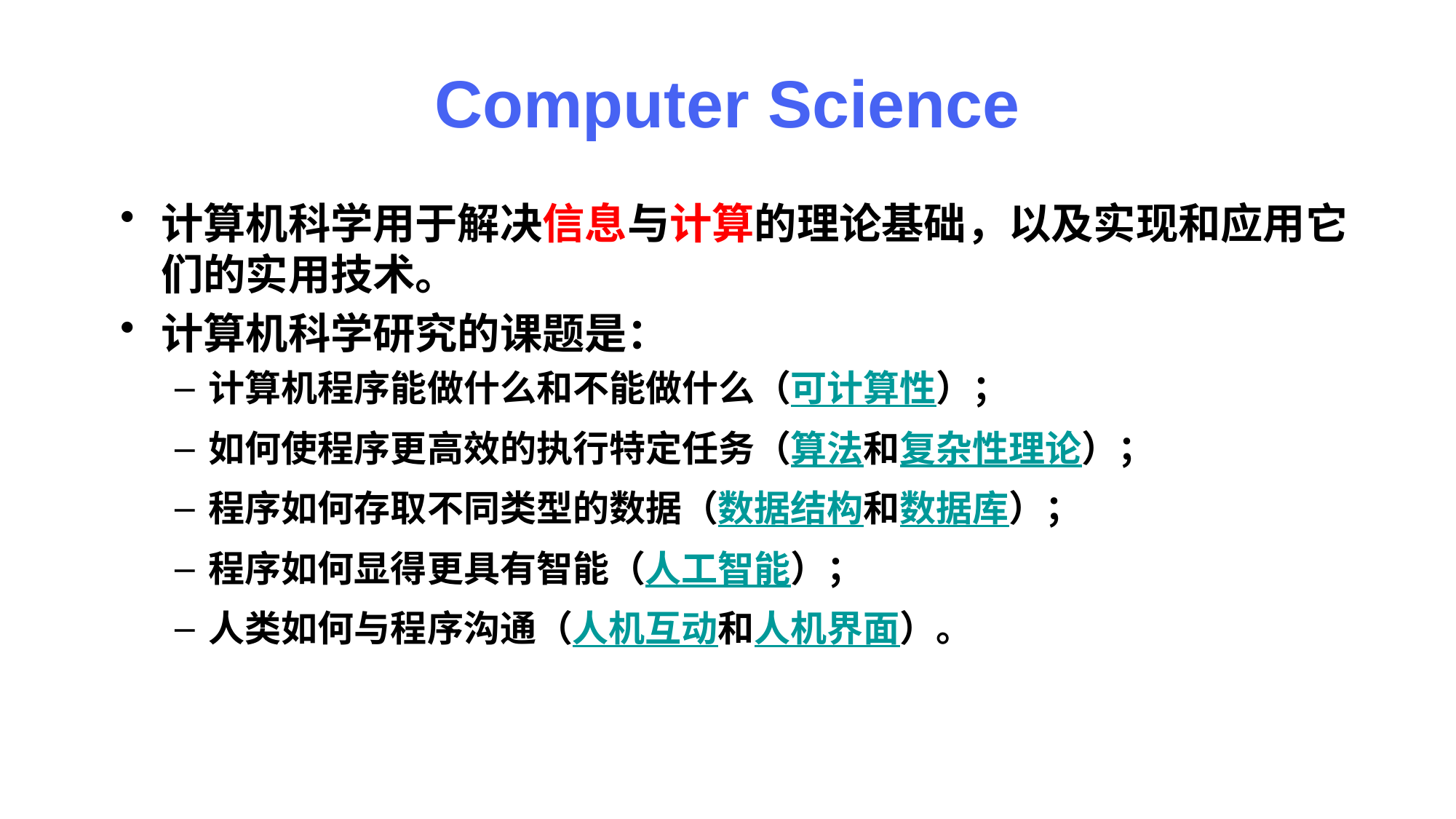

# Computer Science
计算机科学用于解决信息与计算的理论基础，以及实现和应用它们的实用技术。
计算机科学研究的课题是：
计算机程序能做什么和不能做什么（可计算性）；
如何使程序更高效的执行特定任务（算法和复杂性理论）；
程序如何存取不同类型的数据（数据结构和数据库）；
程序如何显得更具有智能（人工智能）；
人类如何与程序沟通（人机互动和人机界面）。